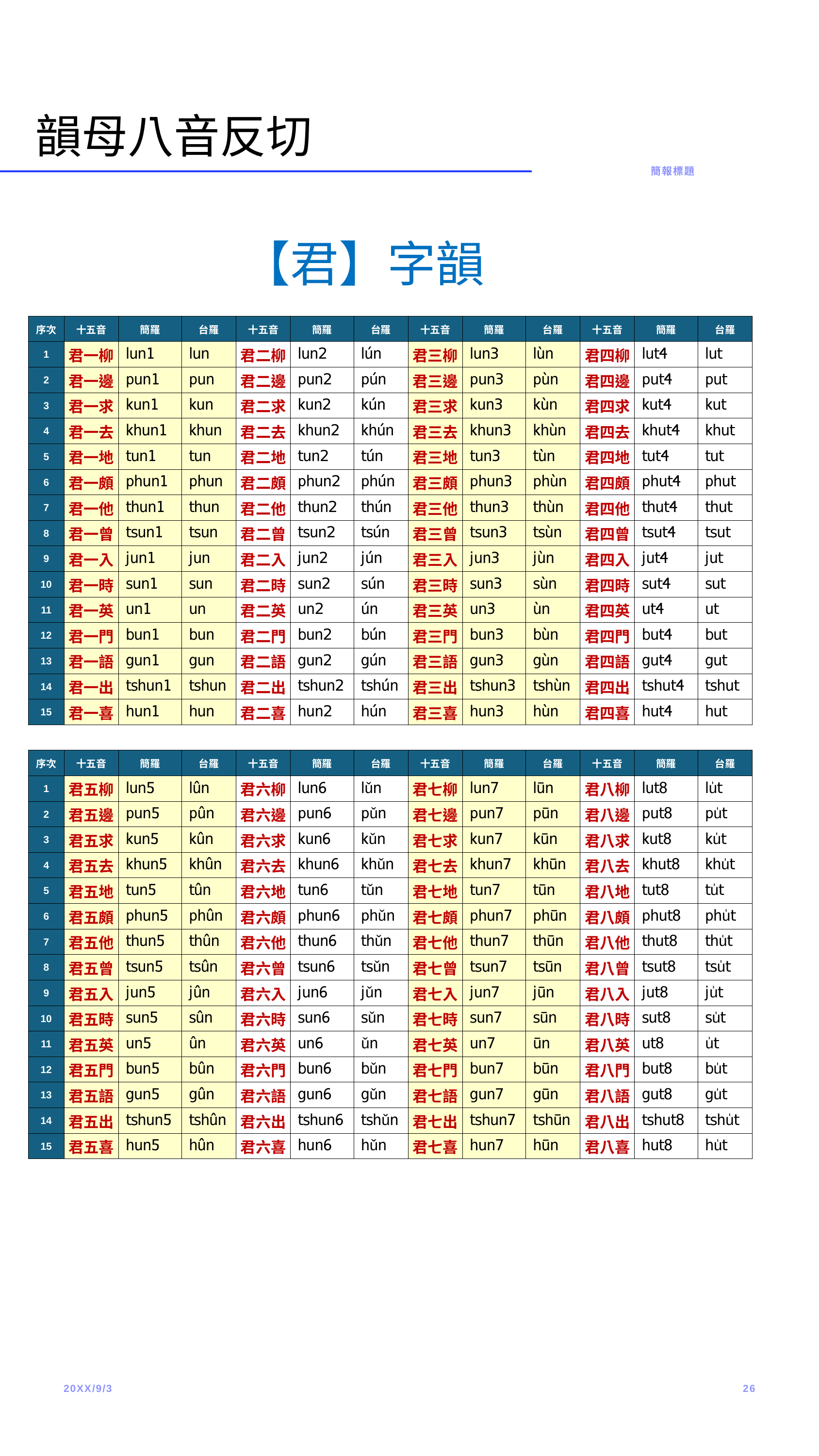

# 韻母八音反切
簡報標題
【君】字韻
| 序次 | 十五音 | 簡羅 | 台羅 | 十五音 | 簡羅 | 台羅 | 十五音 | 簡羅 | 台羅 | 十五音 | 簡羅 | 台羅 |
| --- | --- | --- | --- | --- | --- | --- | --- | --- | --- | --- | --- | --- |
| 1 | 君一柳 | lun1 | lun | 君二柳 | lun2 | lún | 君三柳 | lun3 | lùn | 君四柳 | lut4 | lut |
| 2 | 君一邊 | pun1 | pun | 君二邊 | pun2 | pún | 君三邊 | pun3 | pùn | 君四邊 | put4 | put |
| 3 | 君一求 | kun1 | kun | 君二求 | kun2 | kún | 君三求 | kun3 | kùn | 君四求 | kut4 | kut |
| 4 | 君一去 | khun1 | khun | 君二去 | khun2 | khún | 君三去 | khun3 | khùn | 君四去 | khut4 | khut |
| 5 | 君一地 | tun1 | tun | 君二地 | tun2 | tún | 君三地 | tun3 | tùn | 君四地 | tut4 | tut |
| 6 | 君一頗 | phun1 | phun | 君二頗 | phun2 | phún | 君三頗 | phun3 | phùn | 君四頗 | phut4 | phut |
| 7 | 君一他 | thun1 | thun | 君二他 | thun2 | thún | 君三他 | thun3 | thùn | 君四他 | thut4 | thut |
| 8 | 君一曾 | tsun1 | tsun | 君二曾 | tsun2 | tsún | 君三曾 | tsun3 | tsùn | 君四曾 | tsut4 | tsut |
| 9 | 君一入 | jun1 | jun | 君二入 | jun2 | jún | 君三入 | jun3 | jùn | 君四入 | jut4 | jut |
| 10 | 君一時 | sun1 | sun | 君二時 | sun2 | sún | 君三時 | sun3 | sùn | 君四時 | sut4 | sut |
| 11 | 君一英 | un1 | un | 君二英 | un2 | ún | 君三英 | un3 | ùn | 君四英 | ut4 | ut |
| 12 | 君一門 | bun1 | bun | 君二門 | bun2 | bún | 君三門 | bun3 | bùn | 君四門 | but4 | but |
| 13 | 君一語 | gun1 | gun | 君二語 | gun2 | gún | 君三語 | gun3 | gùn | 君四語 | gut4 | gut |
| 14 | 君一出 | tshun1 | tshun | 君二出 | tshun2 | tshún | 君三出 | tshun3 | tshùn | 君四出 | tshut4 | tshut |
| 15 | 君一喜 | hun1 | hun | 君二喜 | hun2 | hún | 君三喜 | hun3 | hùn | 君四喜 | hut4 | hut |
|  |  |  |  |  |  |  |  |  |  |  |  |  |
| 序次 | 十五音 | 簡羅 | 台羅 | 十五音 | 簡羅 | 台羅 | 十五音 | 簡羅 | 台羅 | 十五音 | 簡羅 | 台羅 |
| 1 | 君五柳 | lun5 | lûn | 君六柳 | lun6 | lǔn | 君七柳 | lun7 | lūn | 君八柳 | lut8 | lu̍t |
| 2 | 君五邊 | pun5 | pûn | 君六邊 | pun6 | pǔn | 君七邊 | pun7 | pūn | 君八邊 | put8 | pu̍t |
| 3 | 君五求 | kun5 | kûn | 君六求 | kun6 | kǔn | 君七求 | kun7 | kūn | 君八求 | kut8 | ku̍t |
| 4 | 君五去 | khun5 | khûn | 君六去 | khun6 | khǔn | 君七去 | khun7 | khūn | 君八去 | khut8 | khu̍t |
| 5 | 君五地 | tun5 | tûn | 君六地 | tun6 | tǔn | 君七地 | tun7 | tūn | 君八地 | tut8 | tu̍t |
| 6 | 君五頗 | phun5 | phûn | 君六頗 | phun6 | phǔn | 君七頗 | phun7 | phūn | 君八頗 | phut8 | phu̍t |
| 7 | 君五他 | thun5 | thûn | 君六他 | thun6 | thǔn | 君七他 | thun7 | thūn | 君八他 | thut8 | thu̍t |
| 8 | 君五曾 | tsun5 | tsûn | 君六曾 | tsun6 | tsǔn | 君七曾 | tsun7 | tsūn | 君八曾 | tsut8 | tsu̍t |
| 9 | 君五入 | jun5 | jûn | 君六入 | jun6 | jǔn | 君七入 | jun7 | jūn | 君八入 | jut8 | ju̍t |
| 10 | 君五時 | sun5 | sûn | 君六時 | sun6 | sǔn | 君七時 | sun7 | sūn | 君八時 | sut8 | su̍t |
| 11 | 君五英 | un5 | ûn | 君六英 | un6 | ǔn | 君七英 | un7 | ūn | 君八英 | ut8 | u̍t |
| 12 | 君五門 | bun5 | bûn | 君六門 | bun6 | bǔn | 君七門 | bun7 | būn | 君八門 | but8 | bu̍t |
| 13 | 君五語 | gun5 | gûn | 君六語 | gun6 | gǔn | 君七語 | gun7 | gūn | 君八語 | gut8 | gu̍t |
| 14 | 君五出 | tshun5 | tshûn | 君六出 | tshun6 | tshǔn | 君七出 | tshun7 | tshūn | 君八出 | tshut8 | tshu̍t |
| 15 | 君五喜 | hun5 | hûn | 君六喜 | hun6 | hǔn | 君七喜 | hun7 | hūn | 君八喜 | hut8 | hu̍t |
20XX/9/3
26